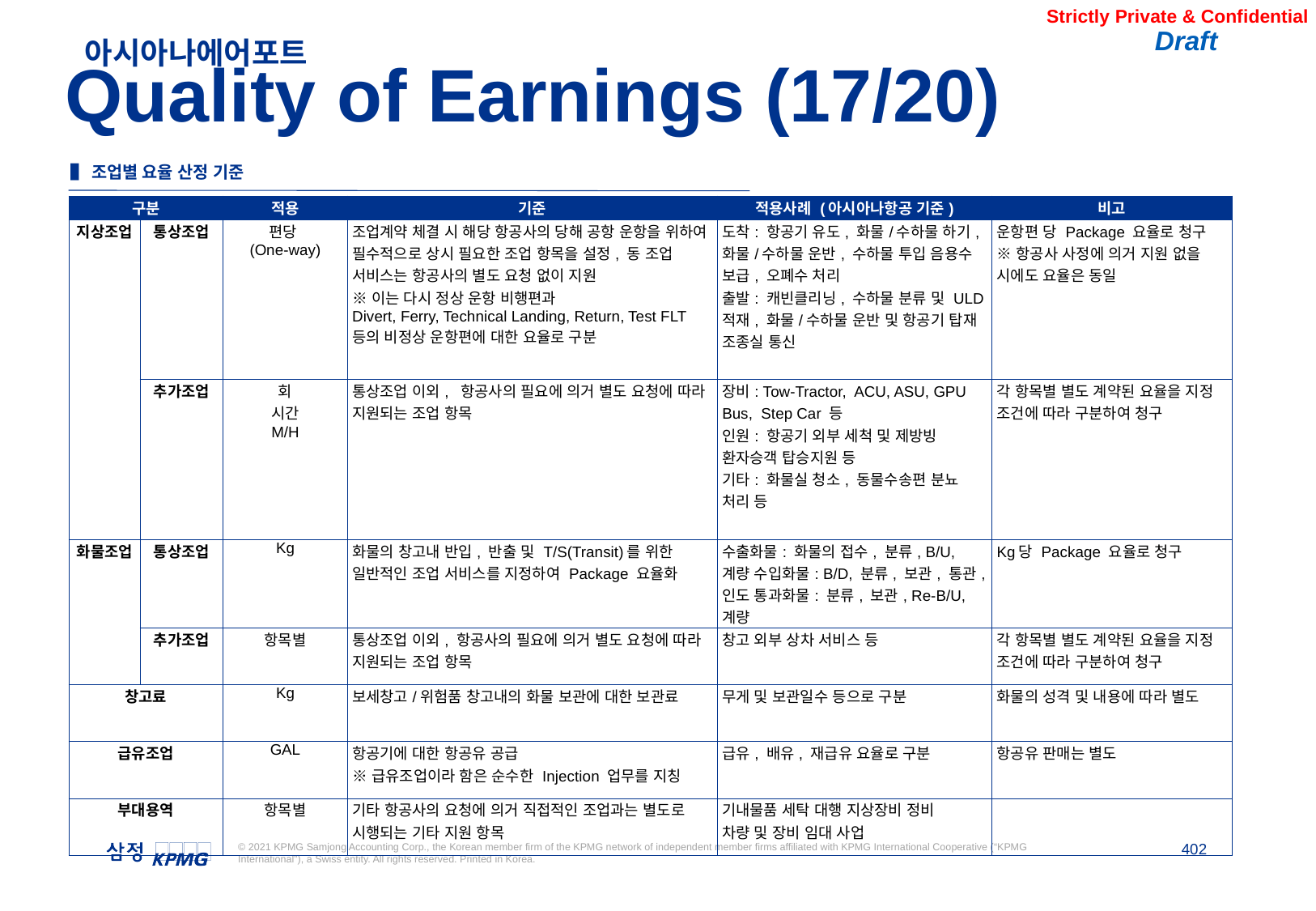

아시아나에어포트
Quality of Earnings (17/20)
▌조업별 요율 산정 기준

| 구분 |  | 적용 | 기준 | 적용사례 (아시아나항공 기준) | 비고 |
| --- | --- | --- | --- | --- | --- |
| 지상조업 | 통상조업 | 편당 (One-way) | 조업계약 체결 시 해당 항공사의 당해 공항 운항을 위하여 필수적으로 상시 필요한 조업 항목을 설정, 동 조업 서비스는 항공사의 별도 요청 없이 지원 ※ 이는 다시 정상 운항 비행편과 Divert, Ferry, Technical Landing, Return, Test FLT 등의 비정상 운항편에 대한 요율로 구분 | 도착: 항공기 유도, 화물/수하물 하기, 화물/수하물 운반, 수하물 투입 음용수 보급, 오폐수 처리 출발: 캐빈클리닝, 수하물 분류 및 ULD 적재, 화물/수하물 운반 및 항공기 탑재 조종실 통신 | 운항편 당 Package 요율로 청구 ※ 항공사 사정에 의거 지원 없을 시에도 요율은 동일 |
|  | 추가조업 | 회 시간 M/H | 통상조업 이외, 항공사의 필요에 의거 별도 요청에 따라 지원되는 조업 항목 | 장비: Tow-Tractor, ACU, ASU, GPU Bus, Step Car 등 인원: 항공기 외부 세척 및 제방빙 환자승객 탑승지원 등 기타: 화물실 청소, 동물수송편 분뇨 처리 등 | 각 항목별 별도 계약된 요율을 지정 조건에 따라 구분하여 청구 |
| 화물조업 | 통상조업 | Kg | 화물의 창고내 반입, 반출 및 T/S(Transit)를 위한 일반적인 조업 서비스를 지정하여 Package 요율화 | 수출화물: 화물의 접수, 분류, B/U, 계량 수입화물: B/D, 분류, 보관, 통관, 인도 통과화물: 분류, 보관, Re-B/U, 계량 | Kg당 Package 요율로 청구 |
|  | 추가조업 | 항목별 | 통상조업 이외, 항공사의 필요에 의거 별도 요청에 따라 지원되는 조업 항목 | 창고 외부 상차 서비스 등 | 각 항목별 별도 계약된 요율을 지정 조건에 따라 구분하여 청구 |
| 창고료 |  | Kg | 보세창고/위험품 창고내의 화물 보관에 대한 보관료 | 무게 및 보관일수 등으로 구분 | 화물의 성격 및 내용에 따라 별도 |
| 급유조업 |  | GAL | 항공기에 대한 항공유 공급 ※ 급유조업이라 함은 순수한 Injection 업무를 지칭 | 급유, 배유, 재급유 요율로 구분 | 항공유 판매는 별도 |
| 부대용역 |  | 항목별 | 기타 항공사의 요청에 의거 직접적인 조업과는 별도로 시행되는 기타 지원 항목 | 기내물품 세탁 대행 지상장비 정비 차량 및 장비 임대 사업 |  |